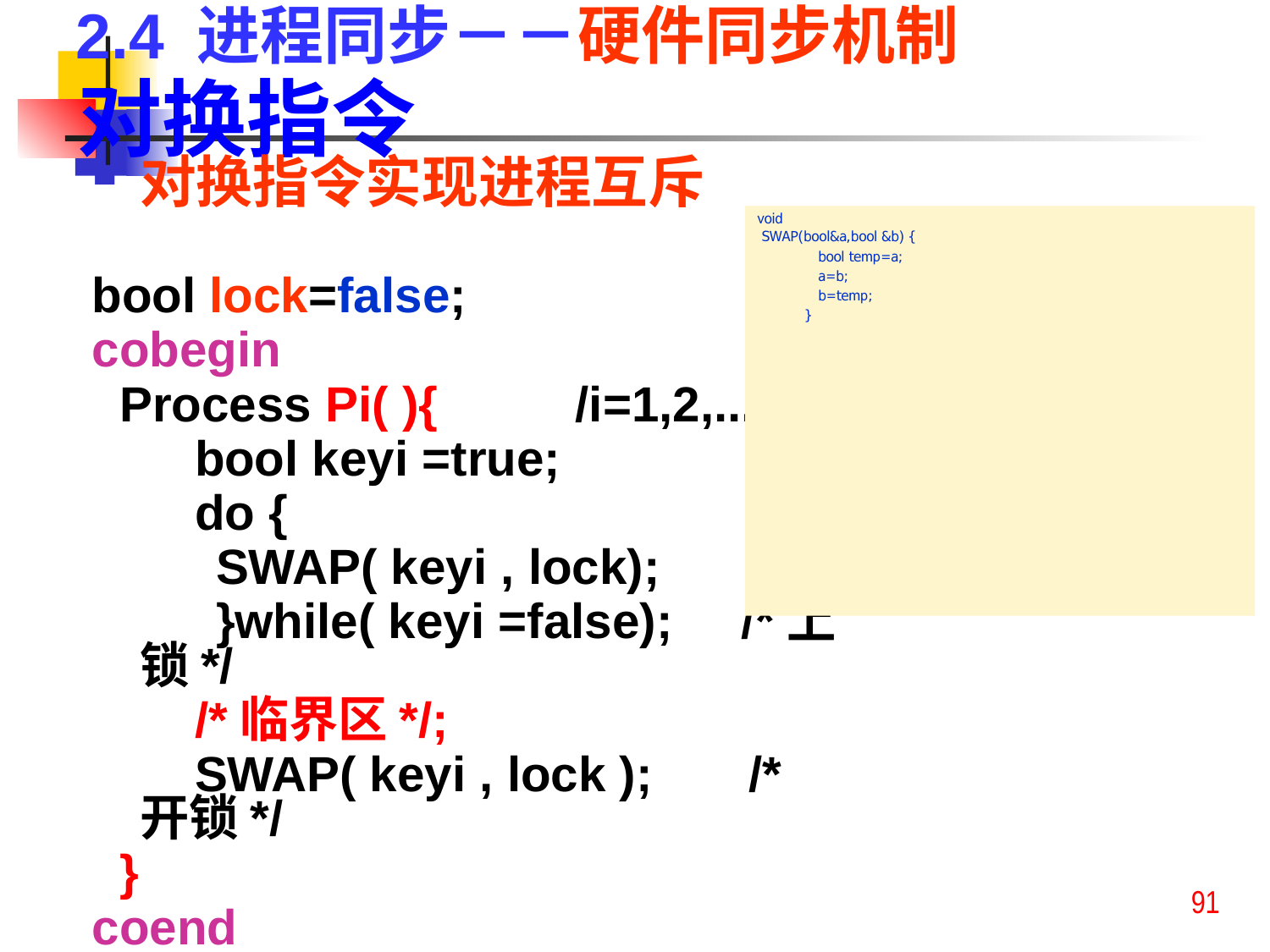

2.4 进程同步－－硬件同步机制
对换指令
对换指令实现进程互斥

bool lock=false;
cobegin
  Process Pi( ){          /i=1,2,...,n
	    bool keyi =true;
	    do {
         SWAP( keyi , lock);
         }while( keyi =false);     /*上锁*/
	    /*临界区*/;
	    SWAP( keyi , lock );       /*开锁*/
  }
coend
void
 SWAP(bool&a,bool &b) {
	   bool temp=a;
	   a=b;
	   b=temp;
	}
91